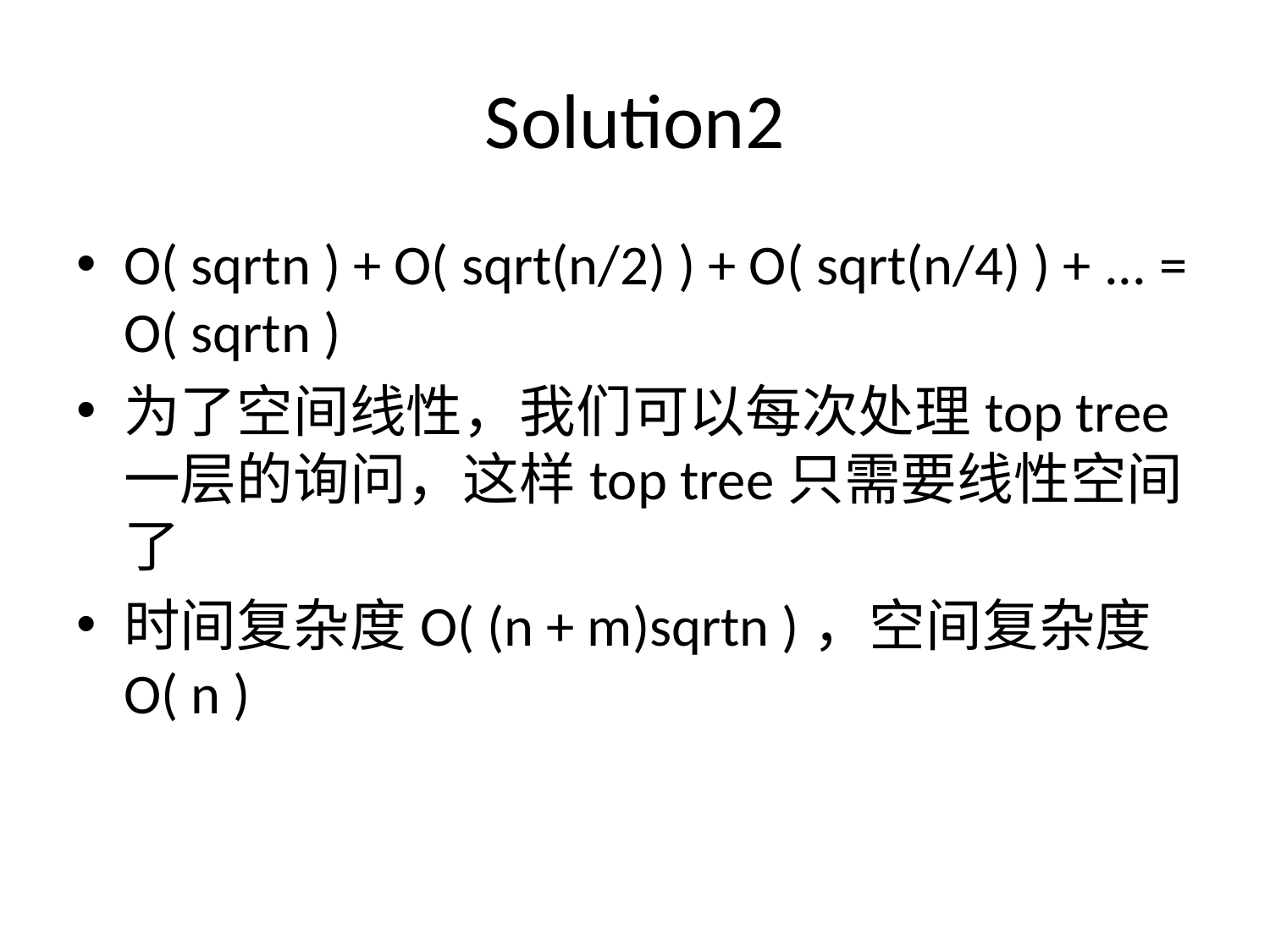

# Solution2
O( sqrtn ) + O( sqrt(n/2) ) + O( sqrt(n/4) ) + ... = O( sqrtn )
为了空间线性，我们可以每次处理top tree一层的询问，这样top tree只需要线性空间了
时间复杂度O( (n + m)sqrtn )，空间复杂度O( n )